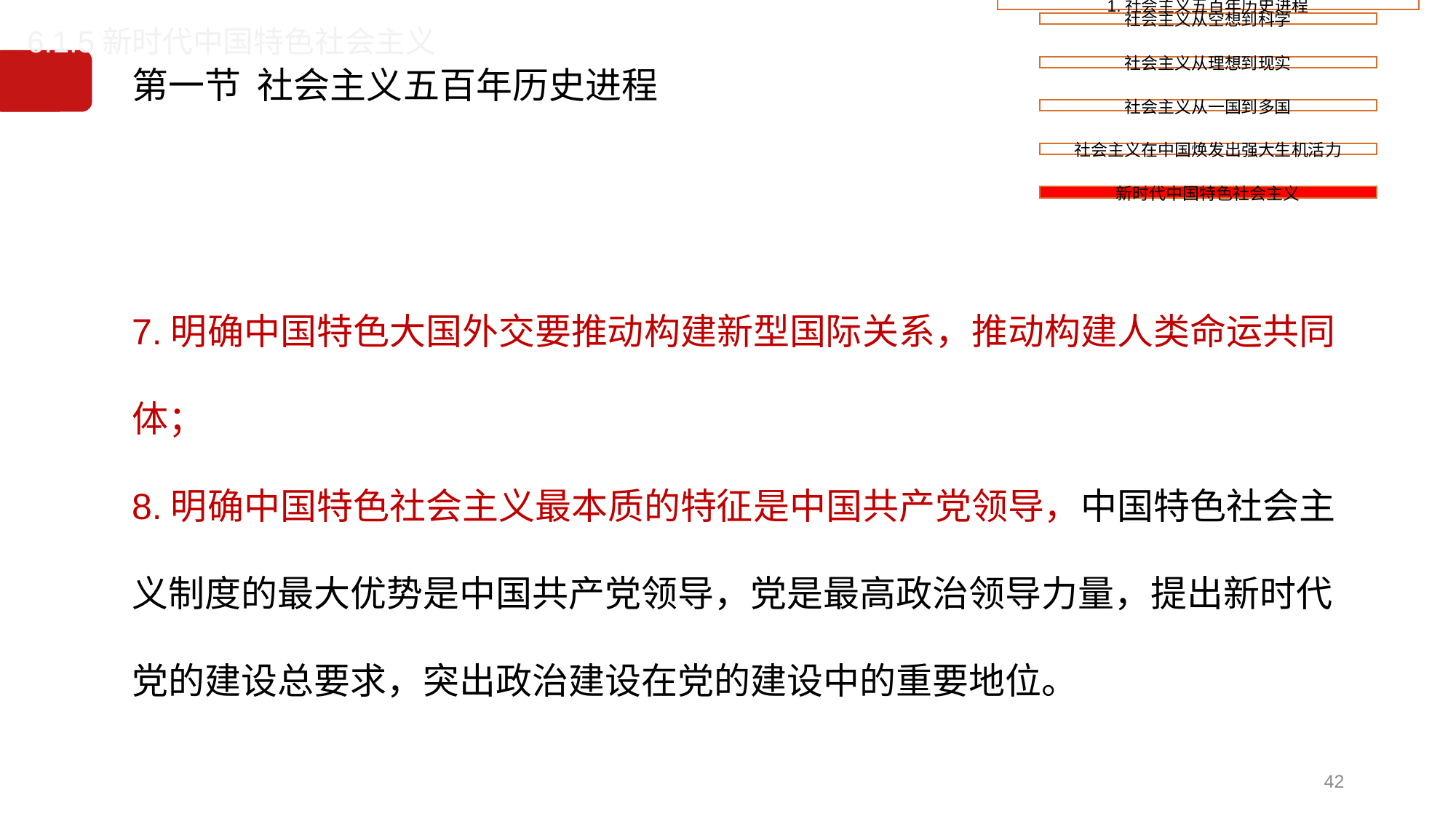

1.社会主义五百年历史进程
社会主义从空想到科学
社会主义从理想到现实
社会主义从一国到多国
社会主义在中国焕发出强大生机活力
新时代中国特色社会主义
6.1.5新时代中国特色社会主义
# 第一节  社会主义五百年历史进程
7.明确中国特色大国外交要推动构建新型国际关系，推动构建人类命运共同体；
8.明确中国特色社会主义最本质的特征是中国共产党领导，中国特色社会主义制度的最大优势是中国共产党领导，党是最高政治领导力量，提出新时代党的建设总要求，突出政治建设在党的建设中的重要地位。

42